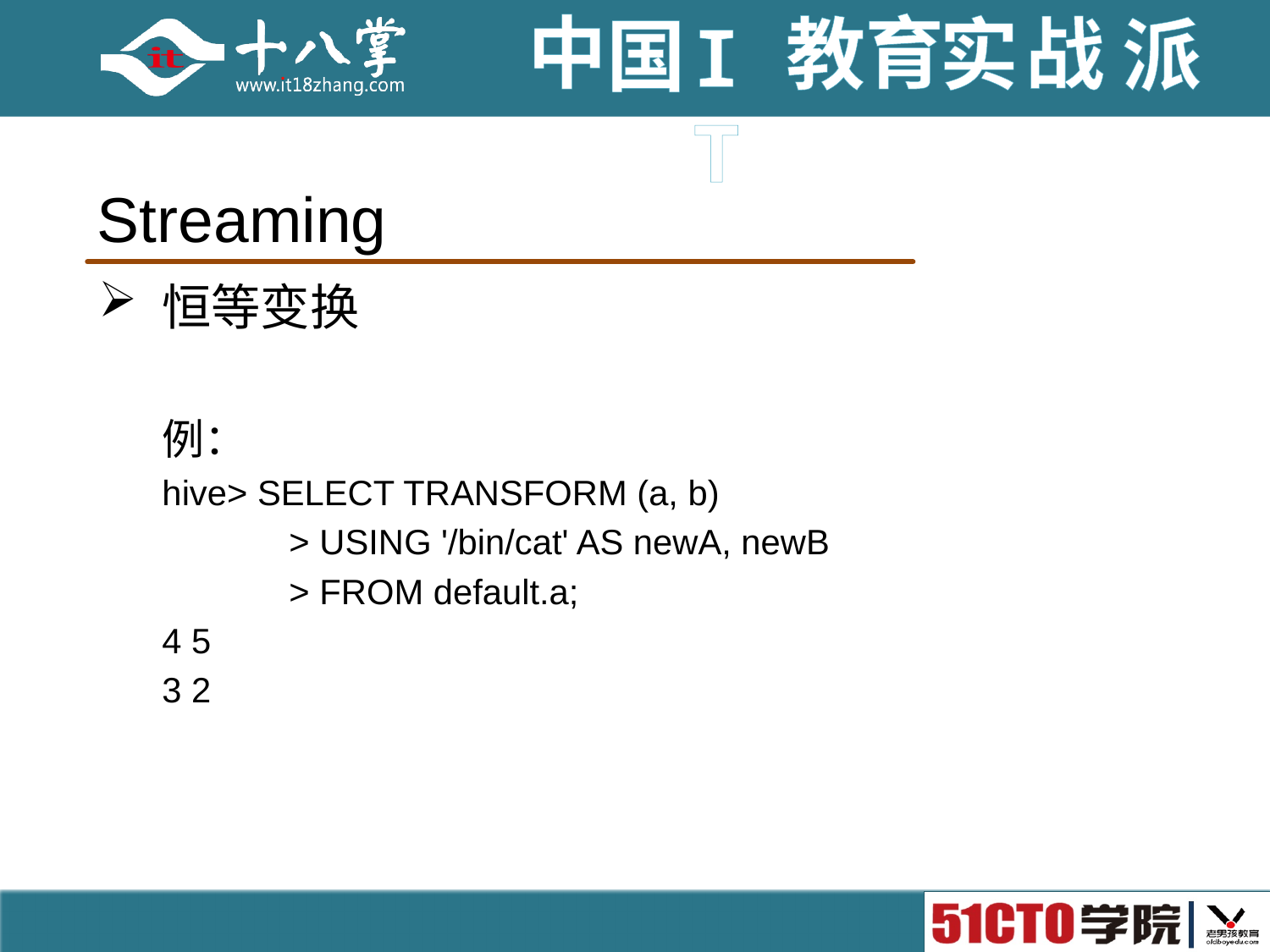

# Streaming
恒等变换

例：
hive> SELECT TRANSFORM (a, b)
	> USING '/bin/cat' AS newA, newB
	> FROM default.a;
4 5
3 2